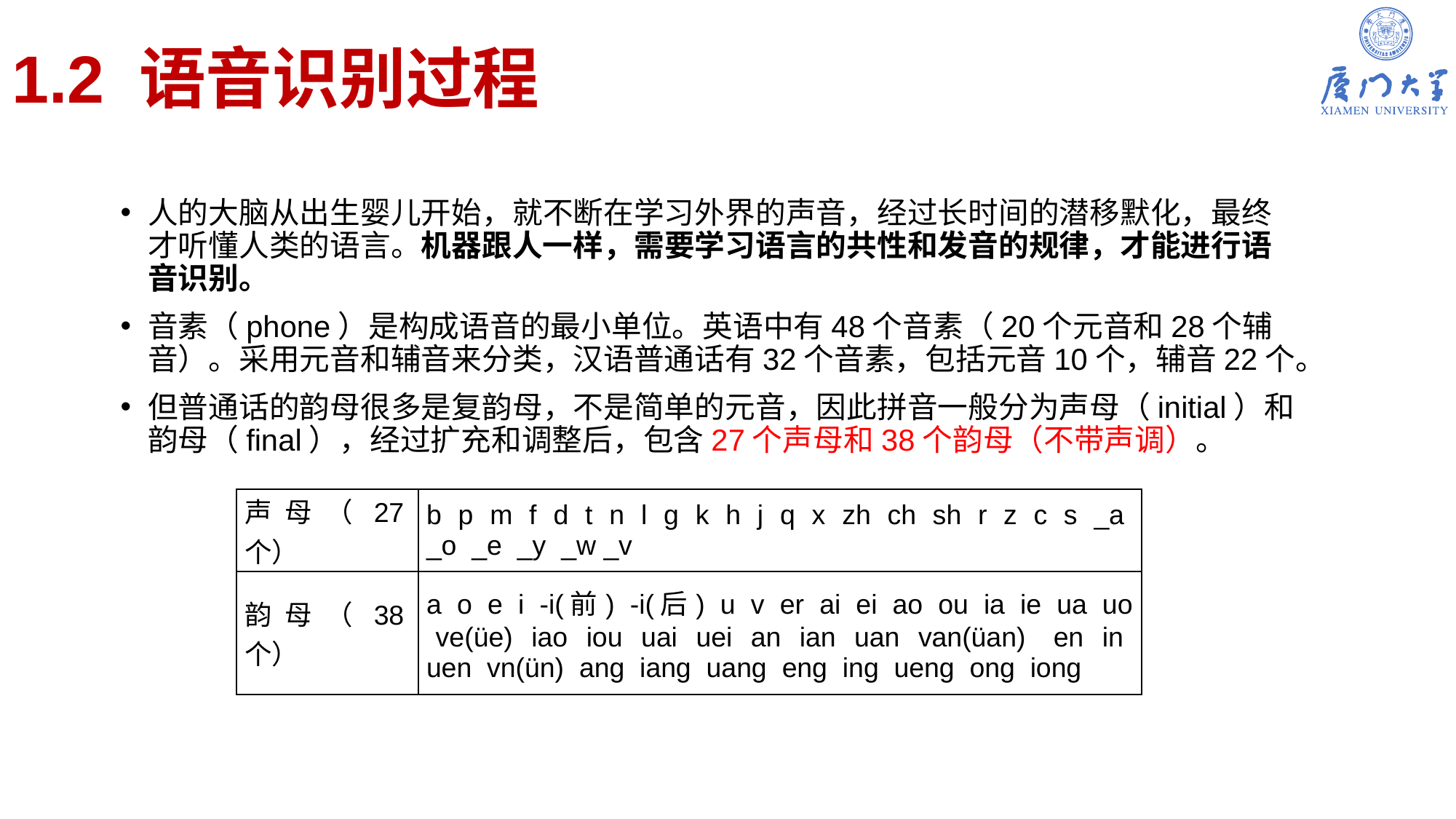

# 1.2 语音识别过程
人的大脑从出生婴儿开始，就不断在学习外界的声音，经过长时间的潜移默化，最终才听懂人类的语言。机器跟人一样，需要学习语言的共性和发音的规律，才能进行语音识别。
音素（phone）是构成语音的最小单位。英语中有48个音素（20个元音和28个辅音）。采用元音和辅音来分类，汉语普通话有32个音素，包括元音10个，辅音22个。
但普通话的韵母很多是复韵母，不是简单的元音，因此拼音一般分为声母（initial）和韵母（final），经过扩充和调整后，包含27个声母和38个韵母（不带声调）。

| 声母（27个） | b p m f d t n l g k h j q x zh ch sh r z c s \_a \_o \_e \_y \_w \_v |
| --- | --- |
| 韵母（38个） | a o e i -i(前) -i(后) u v er ai ei ao ou ia ie ua uo ve(üe) iao iou uai uei an ian uan van(üan) en in uen vn(ün) ang iang uang eng ing ueng ong iong |